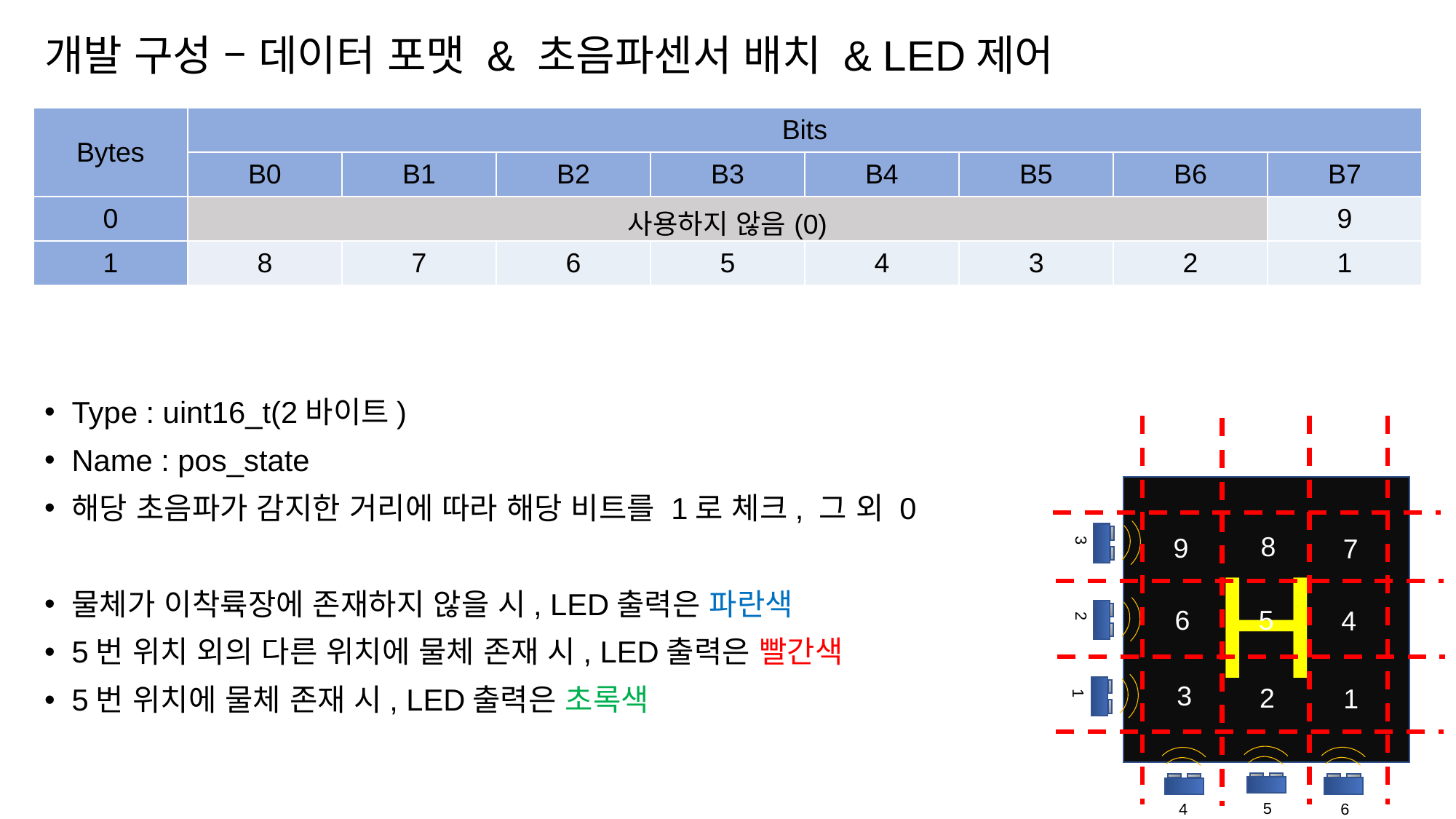

# 개발 구성 – 데이터 포맷 & 초음파센서 배치 & LED제어
| Bytes | Bits |  |  |  |  |  |  |  |
| --- | --- | --- | --- | --- | --- | --- | --- | --- |
|  | B0 | B1 | B2 | B3 | B4 | B5 | B6 | B7 |
| 0 | 사용하지 않음(0) |  |  |  |  |  |  | 9 |
| 1 | 8 | 7 | 6 | 5 | 4 | 3 | 2 | 1 |
Type : uint16_t(2바이트)
Name : pos_state
해당 초음파가 감지한 거리에 따라 해당 비트를 1로 체크, 그 외 0

물체가 이착륙장에 존재하지 않을 시, LED출력은 파란색
5번 위치 외의 다른 위치에 물체 존재 시, LED출력은 빨간색
5번 위치에 물체 존재 시, LED출력은 초록색

H

3
8
9
7

2
6
5
4

1
3
2
1

5

6

4